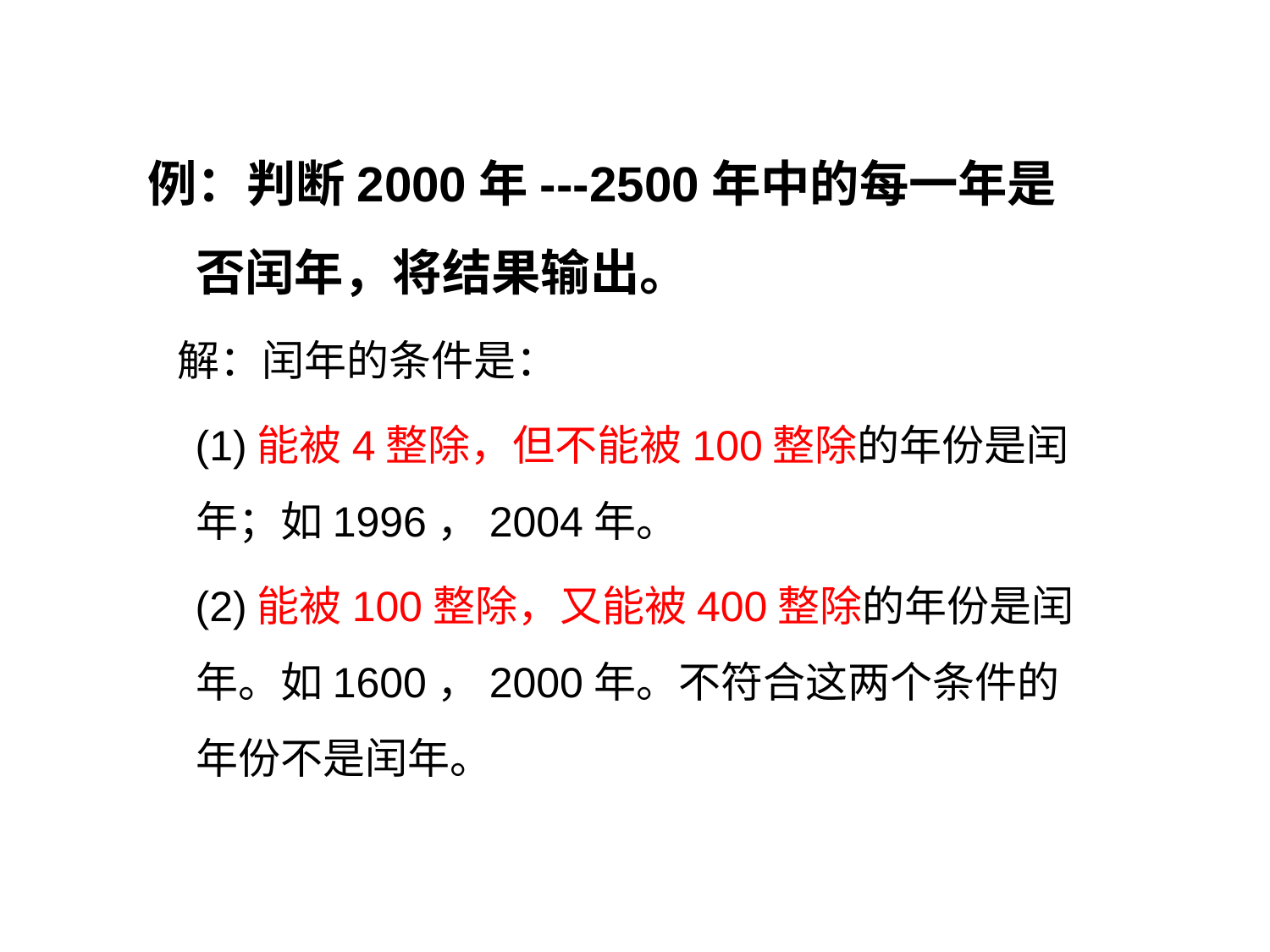

例：判断2000年---2500年中的每一年是否闰年，将结果输出。
  解：闰年的条件是：
    (1)能被4整除，但不能被100整除的年份是闰年；如1996，2004年。
    (2)能被100整除，又能被400整除的年份是闰年。如1600，2000年。不符合这两个条件的年份不是闰年。